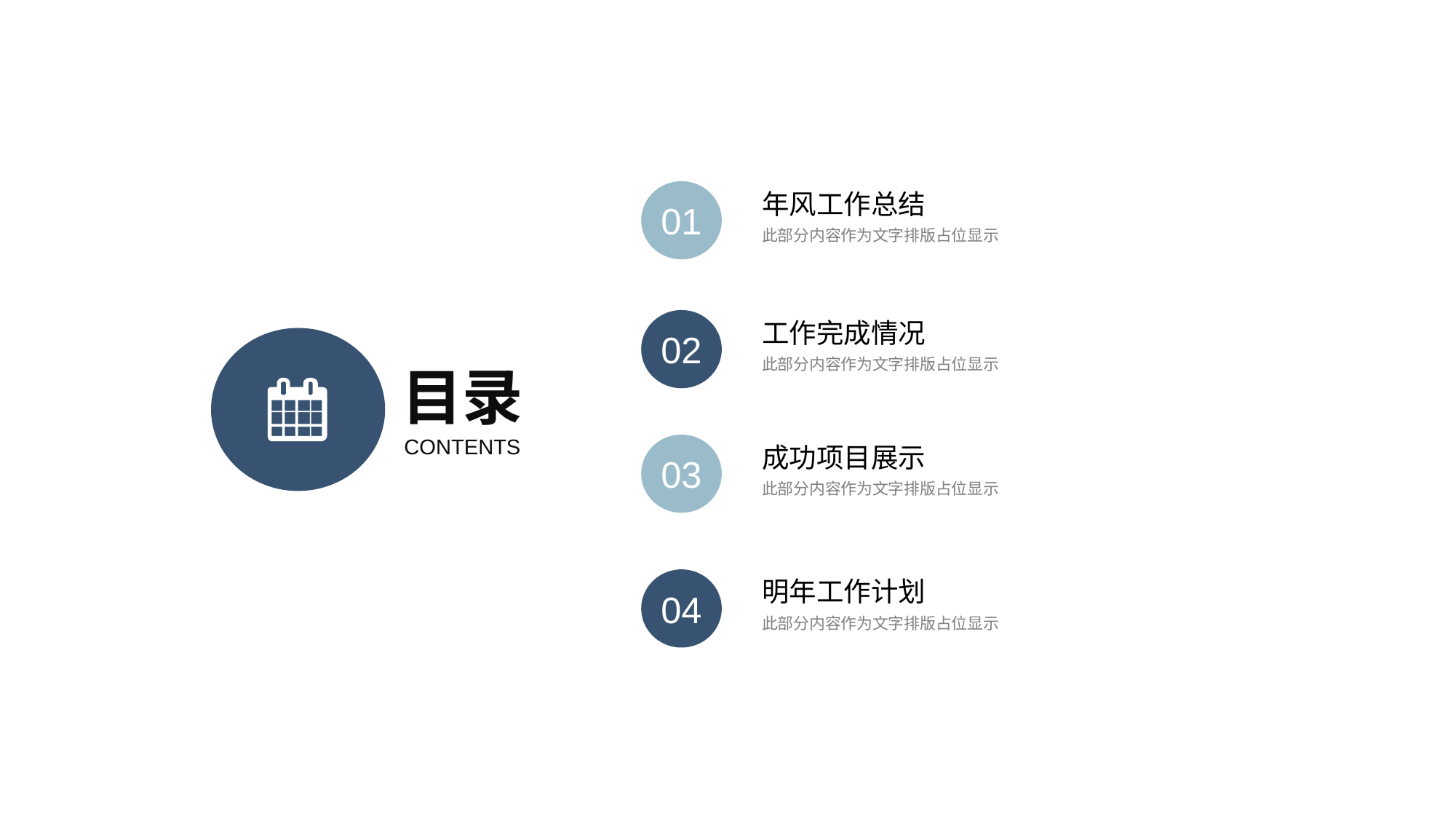

01
年风工作总结
此部分内容作为文字排版占位显示
02
工作完成情况
此部分内容作为文字排版占位显示

目录
CONTENTS
03
成功项目展示
此部分内容作为文字排版占位显示
04
明年工作计划
此部分内容作为文字排版占位显示